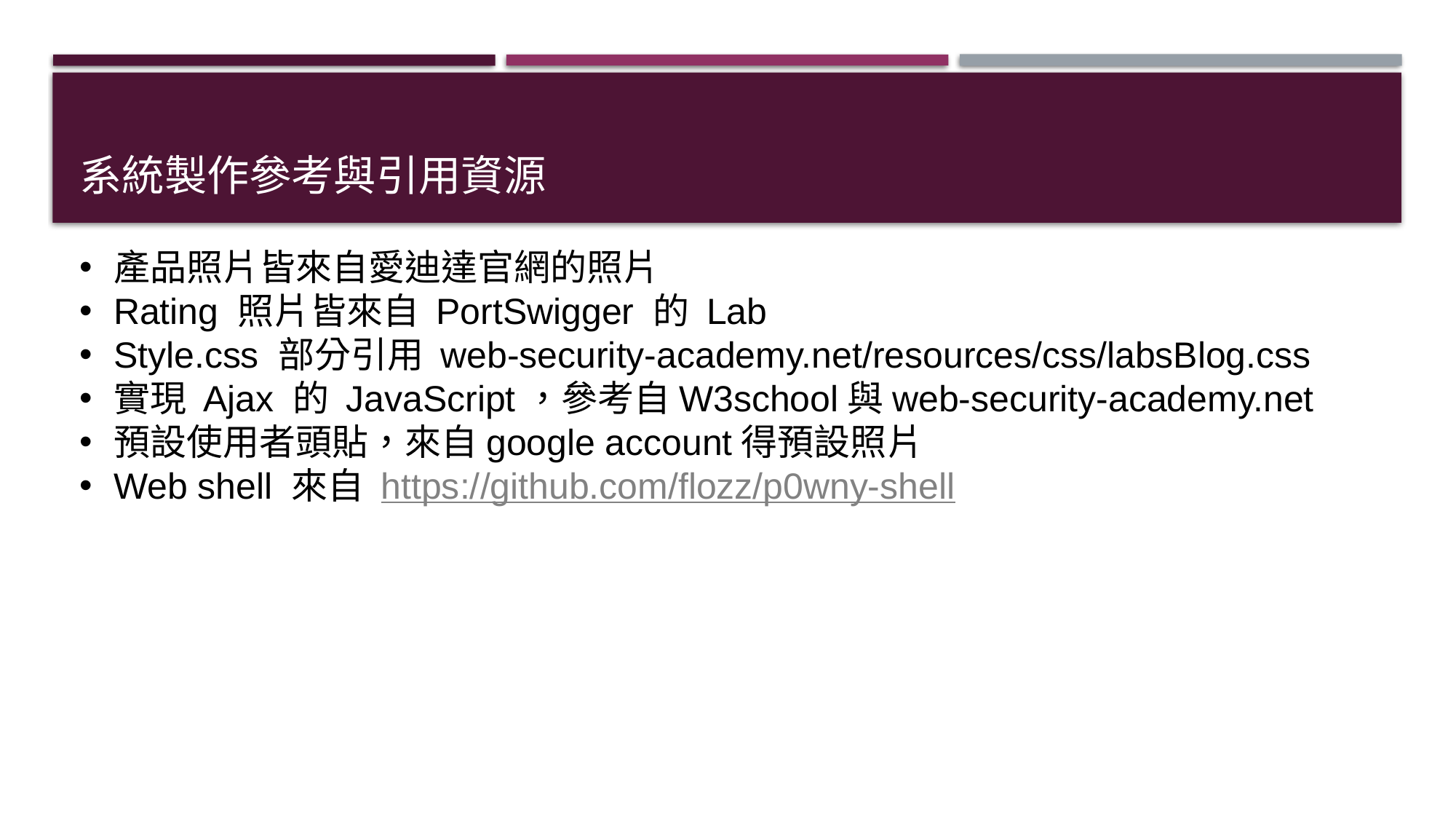

# 系統製作參考與引用資源
產品照片皆來自愛迪達官網的照片
Rating 照片皆來自 PortSwigger 的 Lab
Style.css 部分引用 web-security-academy.net/resources/css/labsBlog.css
實現 Ajax 的 JavaScript，參考自W3school與web-security-academy.net
預設使用者頭貼，來自google account得預設照片
Web shell 來自 https://github.com/flozz/p0wny-shell